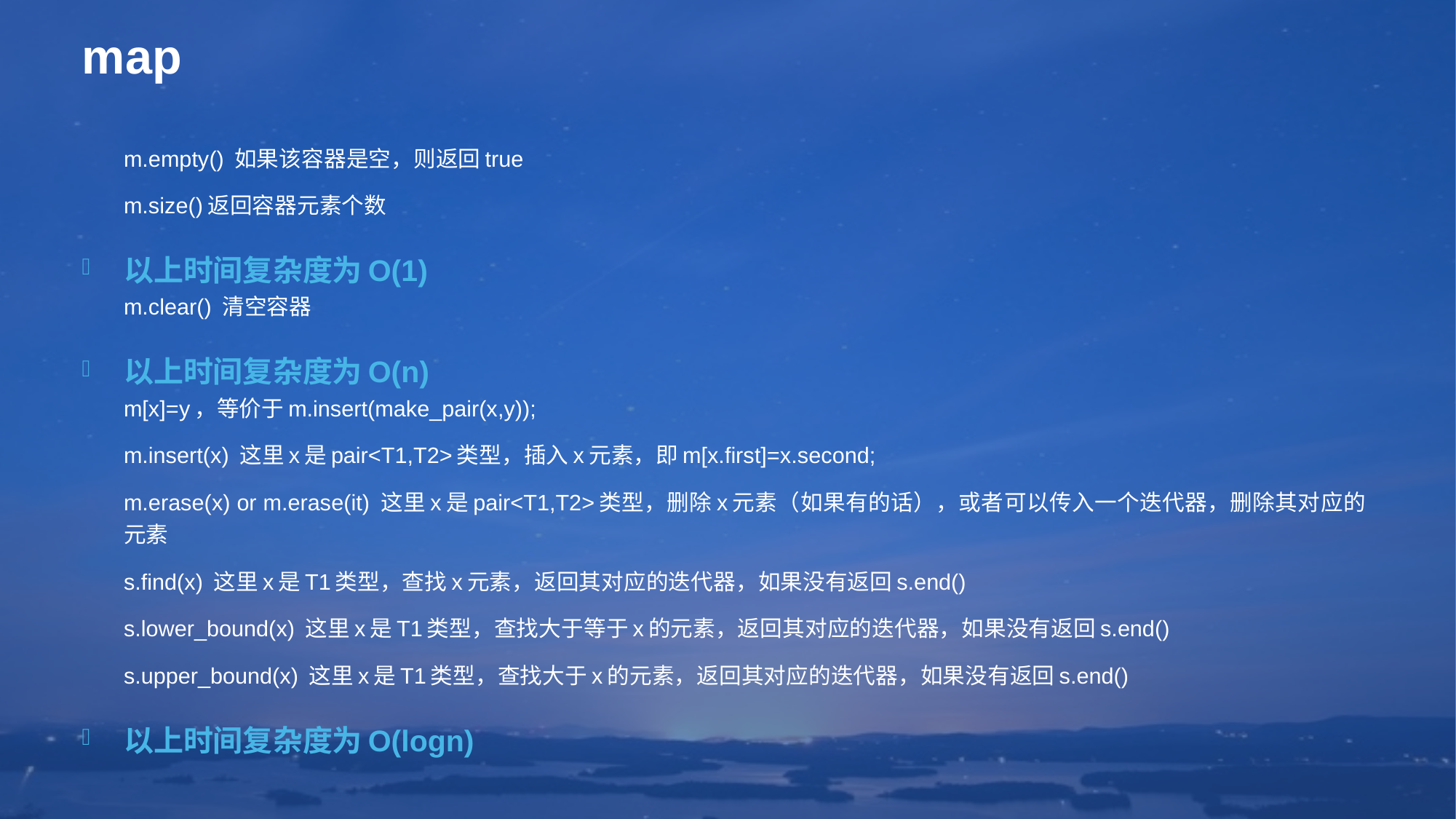

# map
m.empty() 如果该容器是空，则返回true
m.size()返回容器元素个数
以上时间复杂度为O(1)
m.clear() 清空容器
以上时间复杂度为O(n)
m[x]=y，等价于m.insert(make_pair(x,y));
m.insert(x) 这里x是pair<T1,T2>类型，插入x元素，即m[x.first]=x.second;
m.erase(x) or m.erase(it) 这里x是pair<T1,T2>类型，删除x元素（如果有的话），或者可以传入一个迭代器，删除其对应的元素
s.find(x) 这里x是T1类型，查找x元素，返回其对应的迭代器，如果没有返回s.end()
s.lower_bound(x) 这里x是T1类型，查找大于等于x的元素，返回其对应的迭代器，如果没有返回s.end()
s.upper_bound(x) 这里x是T1类型，查找大于x的元素，返回其对应的迭代器，如果没有返回s.end()
以上时间复杂度为O(logn)